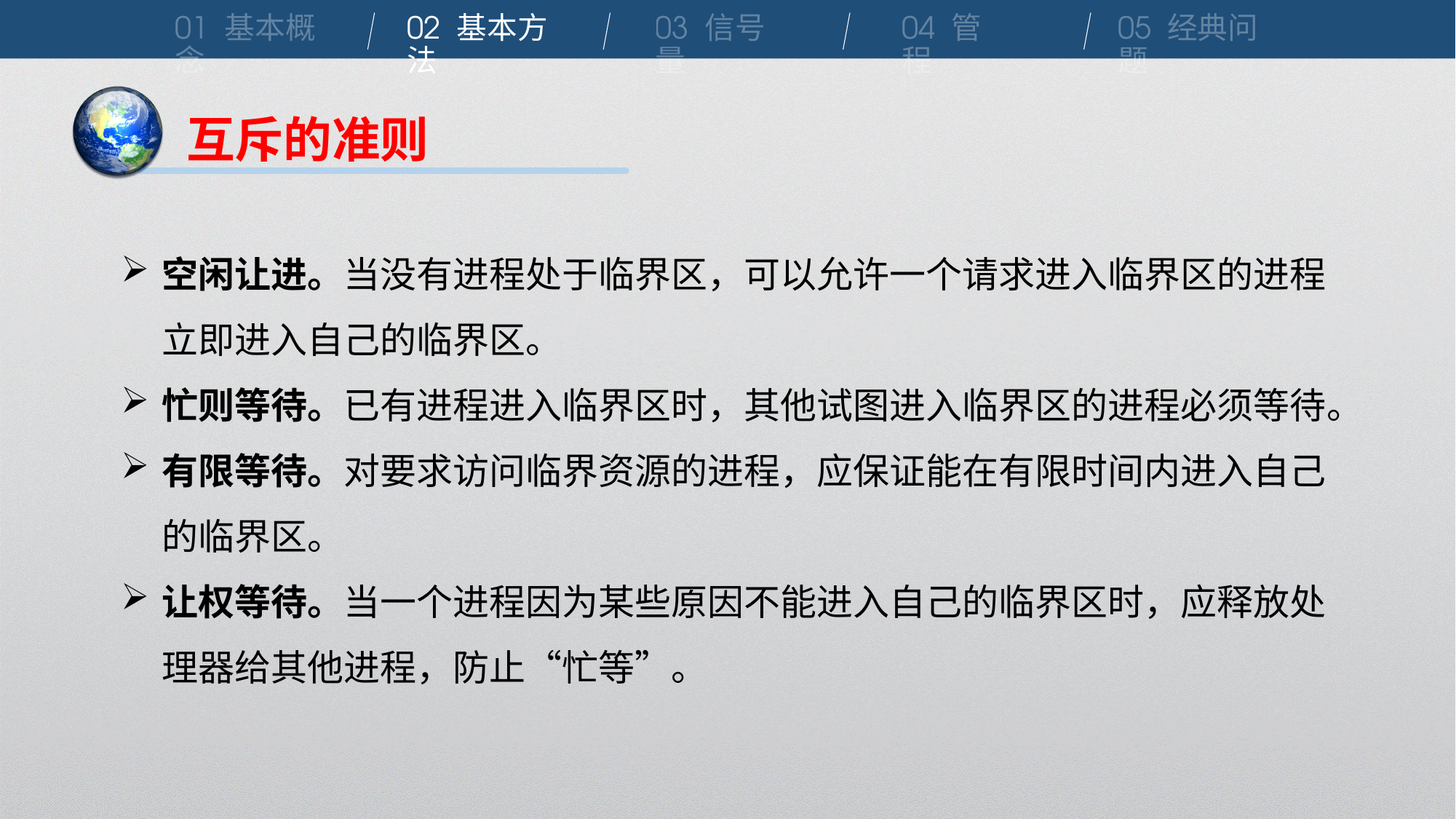

01 基本概念
02 基本方法
03 信号量
04 管程
05 经典问题
互斥的准则
空闲让进。当没有进程处于临界区，可以允许一个请求进入临界区的进程立即进入自己的临界区。
忙则等待。已有进程进入临界区时，其他试图进入临界区的进程必须等待。
有限等待。对要求访问临界资源的进程，应保证能在有限时间内进入自己的临界区。
让权等待。当一个进程因为某些原因不能进入自己的临界区时，应释放处理器给其他进程，防止“忙等”。